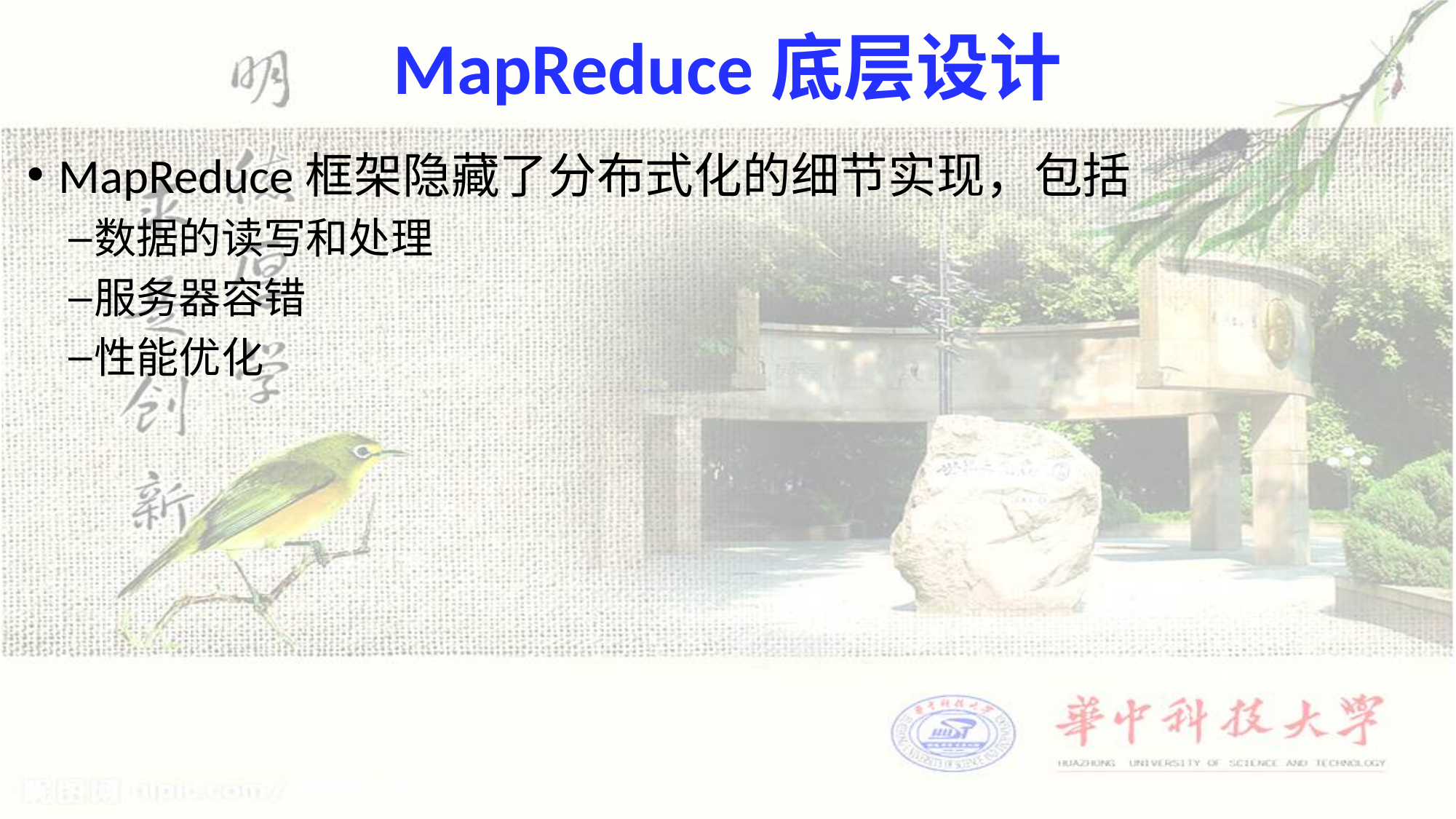

# MapReduce底层设计
MapReduce框架隐藏了分布式化的细节实现，包括
数据的读写和处理
服务器容错
性能优化